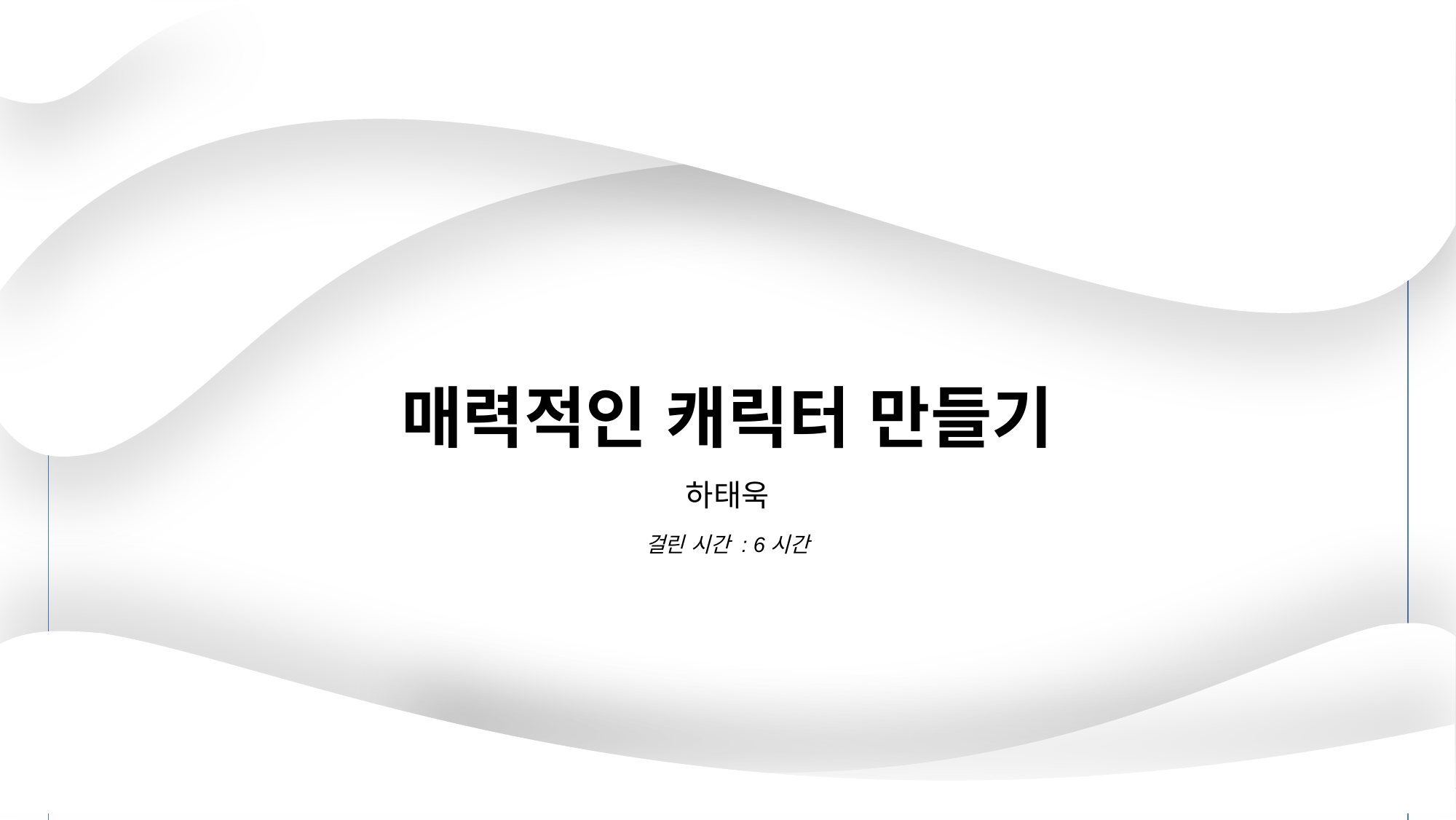

# 매력적인 캐릭터 만들기
하태욱
걸린 시간 : 6시간